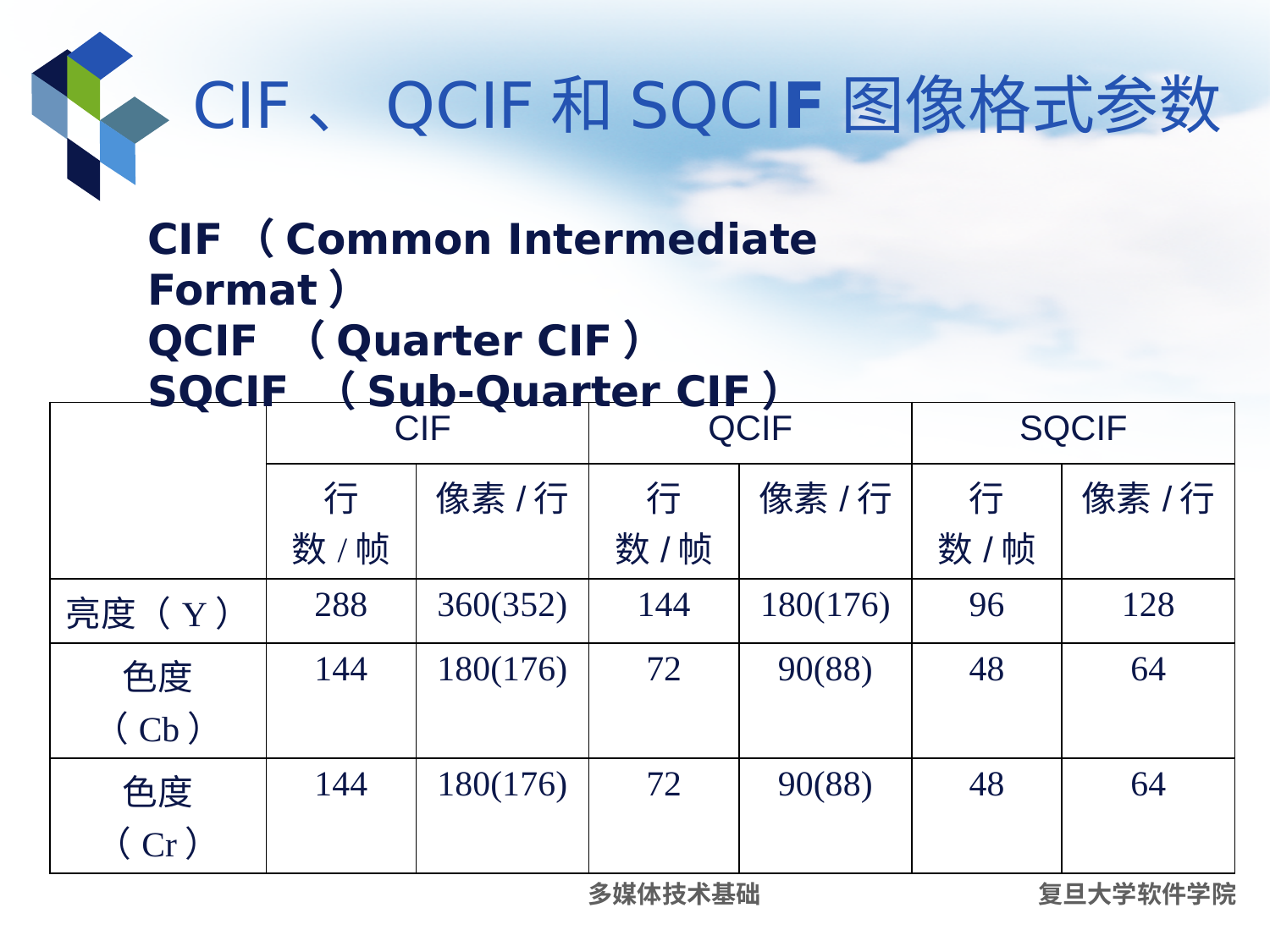

# CIF、QCIF和SQCIF图像格式参数
CIF（Common Intermediate Format）
QCIF （Quarter CIF）
SQCIF （Sub-Quarter CIF）
|  | CIF |  | QCIF |  | SQCIF |  |
| --- | --- | --- | --- | --- | --- | --- |
|  | 行数/帧 | 像素/行 | 行数/帧 | 像素/行 | 行数/帧 | 像素/行 |
| 亮度（Y） | 288 | 360(352) | 144 | 180(176) | 96 | 128 |
| 色度（Cb） | 144 | 180(176) | 72 | 90(88) | 48 | 64 |
| 色度（Cr） | 144 | 180(176) | 72 | 90(88) | 48 | 64 |
多媒体技术基础